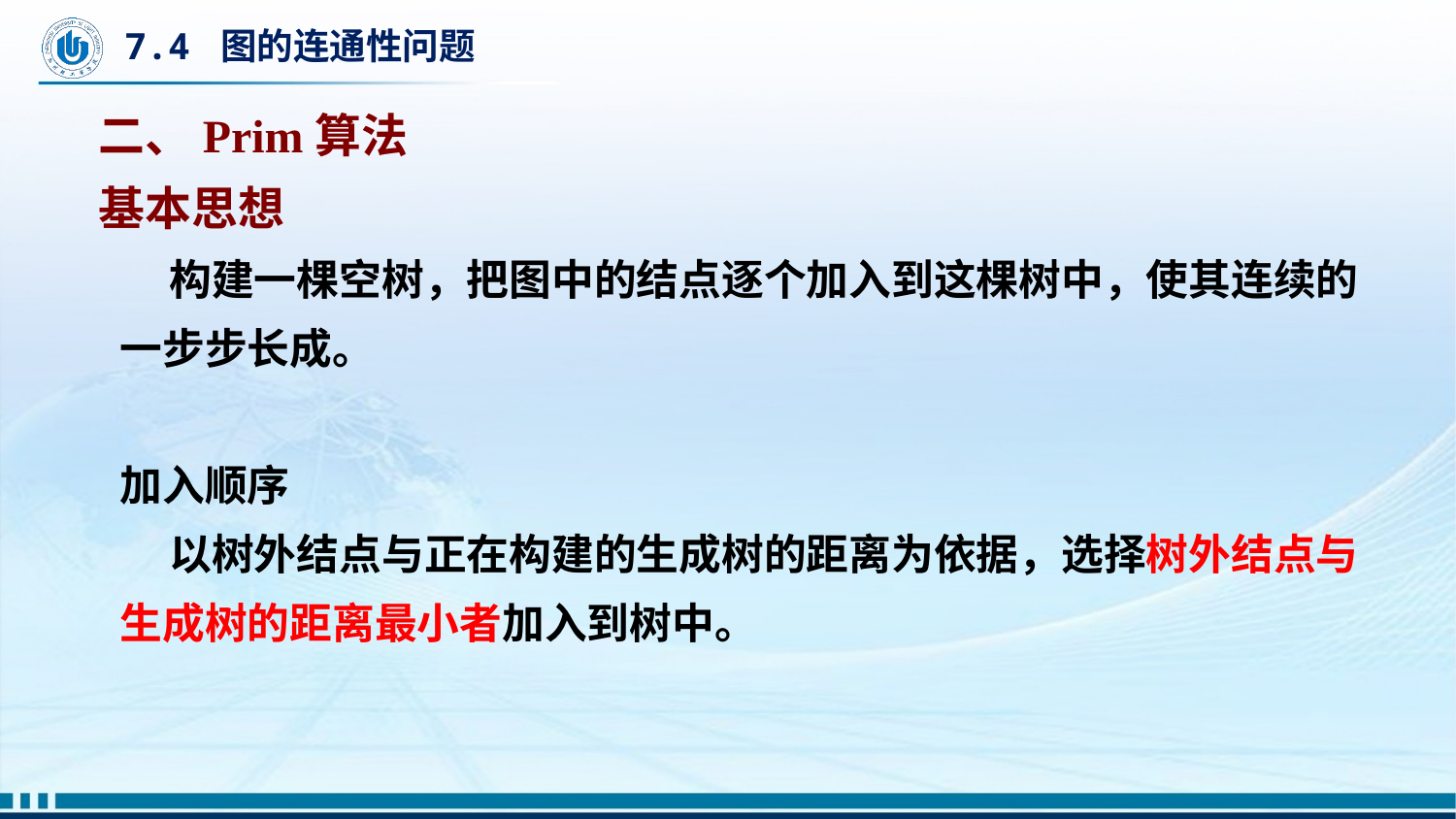

# 7.4 图的连通性问题
二、Prim算法
基本思想
    构建一棵空树，把图中的结点逐个加入到这棵树中，使其连续的一步步长成。

加入顺序
    以树外结点与正在构建的生成树的距离为依据，选择树外结点与生成树的距离最小者加入到树中。